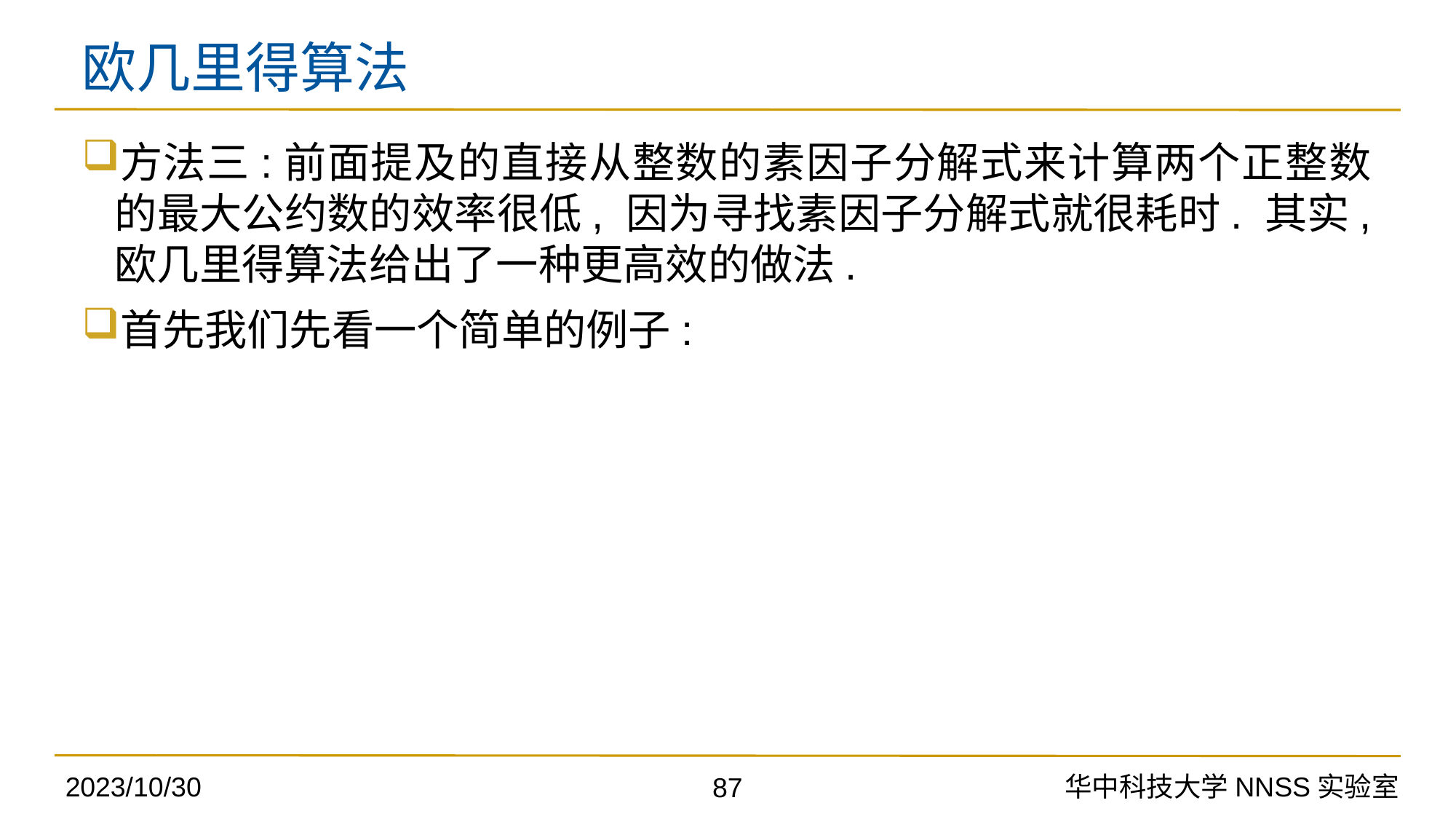

# 欧几里得算法
方法三:前面提及的直接从整数的素因子分解式来计算两个正整数的最大公约数的效率很低, 因为寻找素因子分解式就很耗时. 其实, 欧几里得算法给出了一种更高效的做法.
首先我们先看一个简单的例子:
2023/10/30
华中科技大学NNSS实验室
87